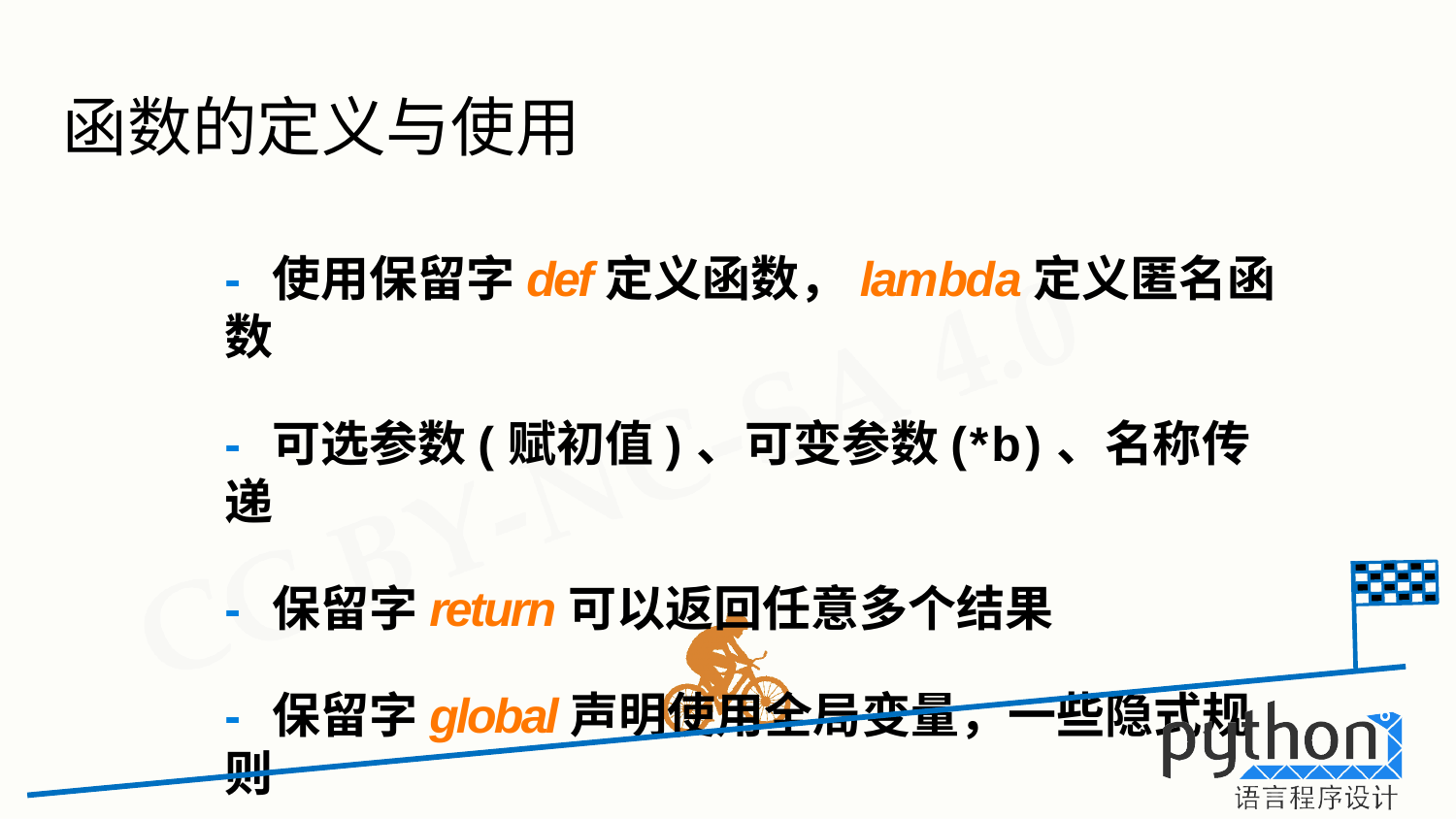

# 函数的定义与使用
- 使用保留字def定义函数，lambda定义匿名函数

- 可选参数(赋初值)、可变参数(*b)、名称传递

- 保留字return可以返回任意多个结果

- 保留字global声明使用全局变量，一些隐式规则